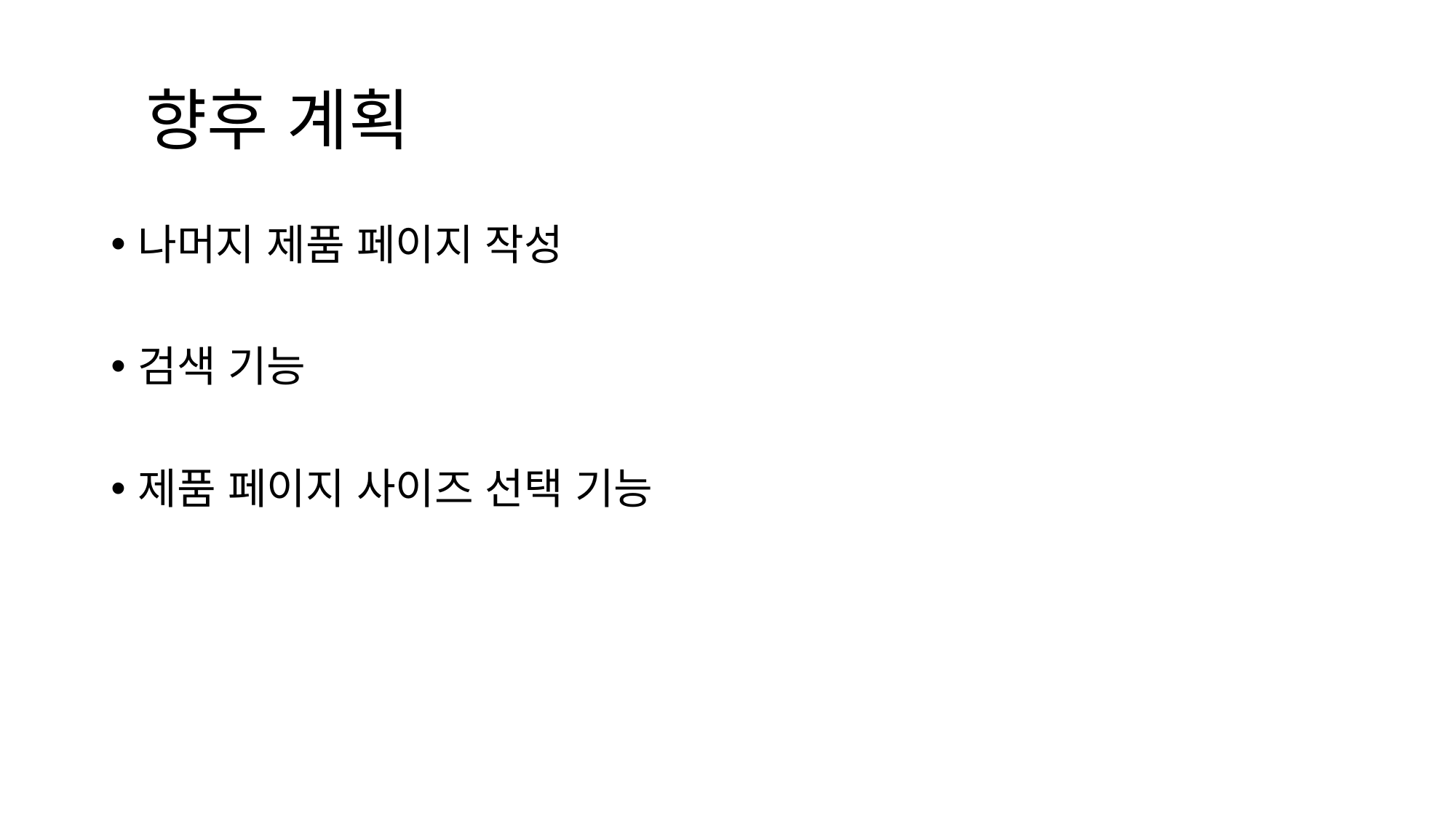

# 향후 계획
나머지 제품 페이지 작성

검색 기능

제품 페이지 사이즈 선택 기능